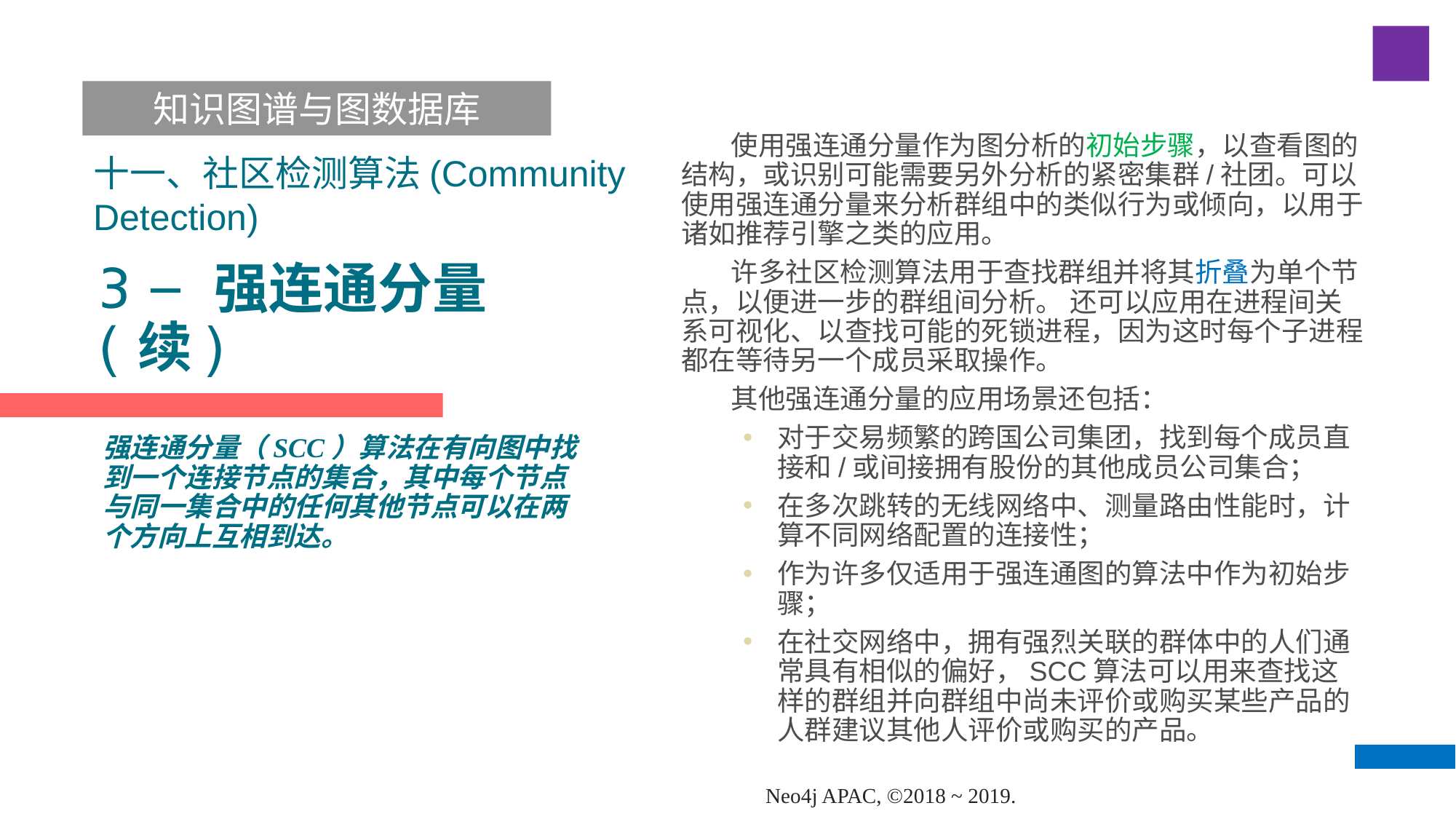

知识图谱与图数据库
       使用强连通分量作为图分析的初始步骤，以查看图的结构，或识别可能需要另外分析的紧密集群/社团。可以使用强连通分量来分析群组中的类似行为或倾向，以用于诸如推荐引擎之类的应用。
       许多社区检测算法用于查找群组并将其折叠为单个节点，以便进一步的群组间分析。 还可以应用在进程间关系可视化、以查找可能的死锁进程，因为这时每个子进程都在等待另一个成员采取操作。
       其他强连通分量的应用场景还包括：
对于交易频繁的跨国公司集团，找到每个成员直接和/或间接拥有股份的其他成员公司集合；
在多次跳转的无线网络中、测量路由性能时，计算不同网络配置的连接性；
作为许多仅适用于强连通图的算法中作为初始步骤；
在社交网络中，拥有强烈关联的群体中的人们通常具有相似的偏好，SCC算法可以用来查找这样的群组并向群组中尚未评价或购买某些产品的人群建议其他人评价或购买的产品。
十一、社区检测算法(Community Detection)
# 3 – 强连通分量(续)
强连通分量（SCC）算法在有向图中找到一个连接节点的集合，其中每个节点与同一集合中的任何其他节点可以在两个方向上互相到达。